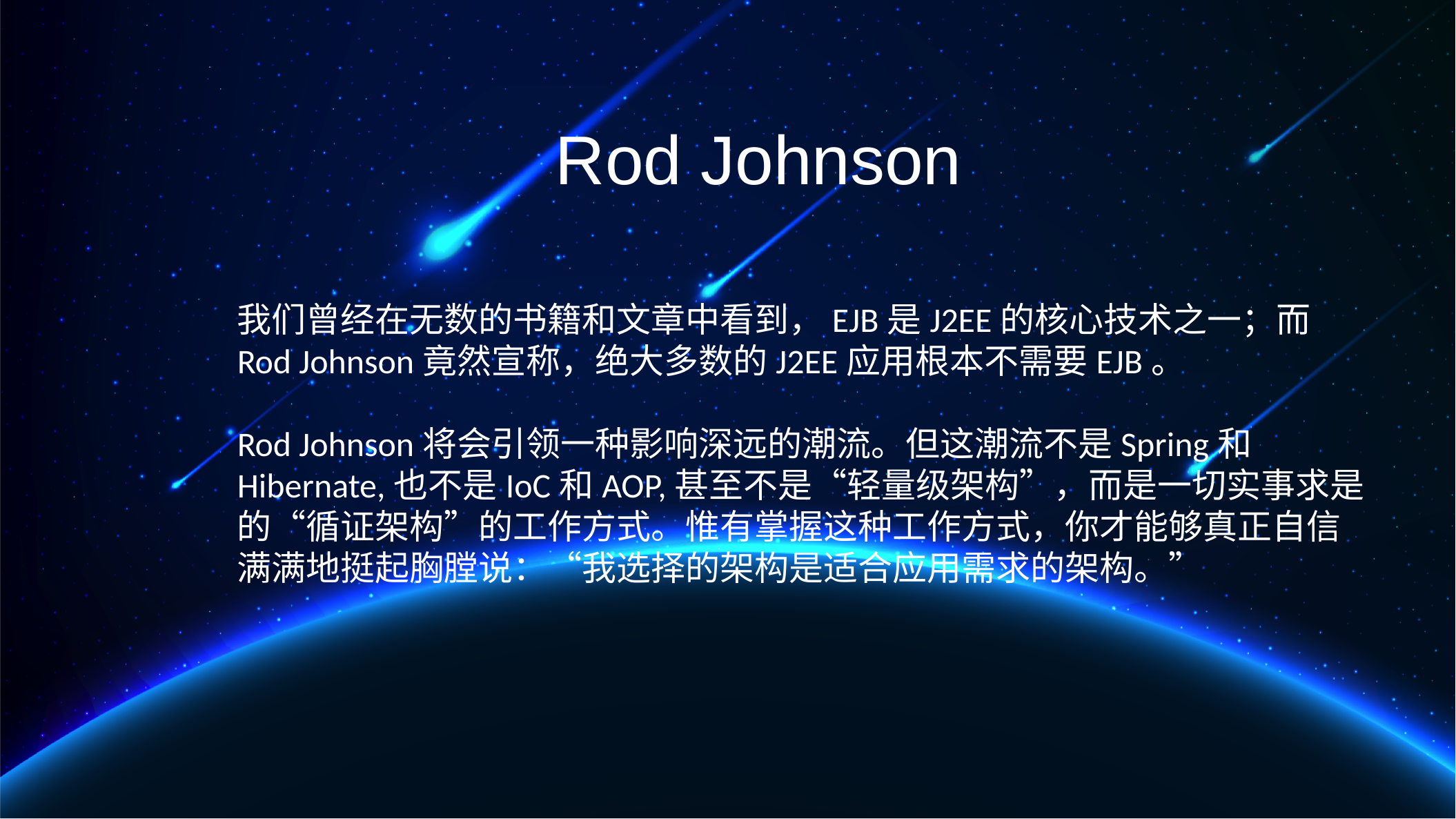

Rod Johnson

我们曾经在无数的书籍和文章中看到，EJB是J2EE的核心技术之一；而Rod Johnson竟然宣称，绝大多数的J2EE应用根本不需要EJB。

Rod Johnson将会引领一种影响深远的潮流。但这潮流不是Spring和Hibernate,也不是IoC和AOP,甚至不是“轻量级架构”，而是一切实事求是的“循证架构”的工作方式。惟有掌握这种工作方式，你才能够真正自信满满地挺起胸膛说：“我选择的架构是适合应用需求的架构。”

https://www.youtube.com/watch?v=I7CT8Ox_Gcg